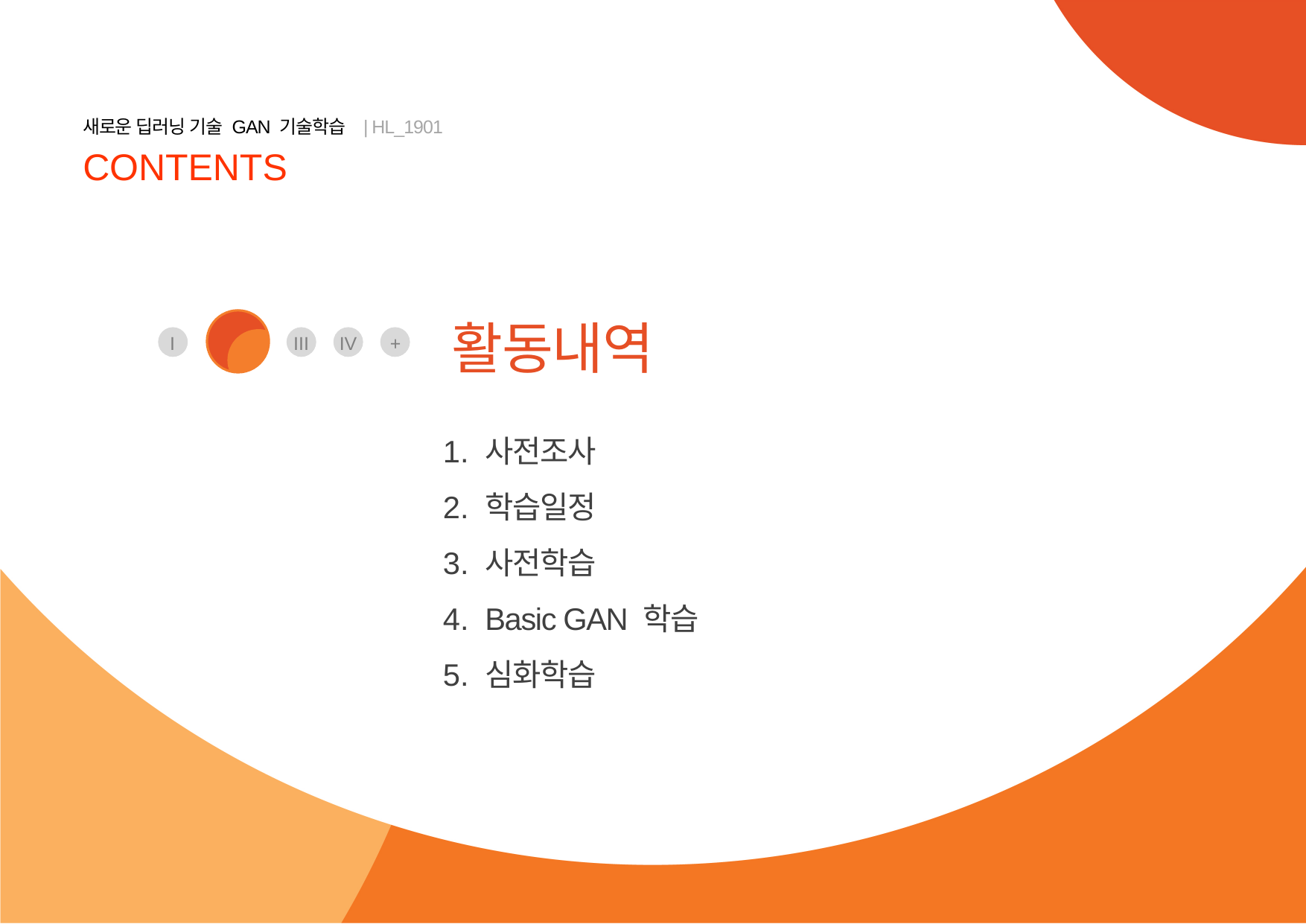

II

활동내역
I

III

IV

+

사전조사
학습일정
사전학습
Basic GAN 학습
심화학습